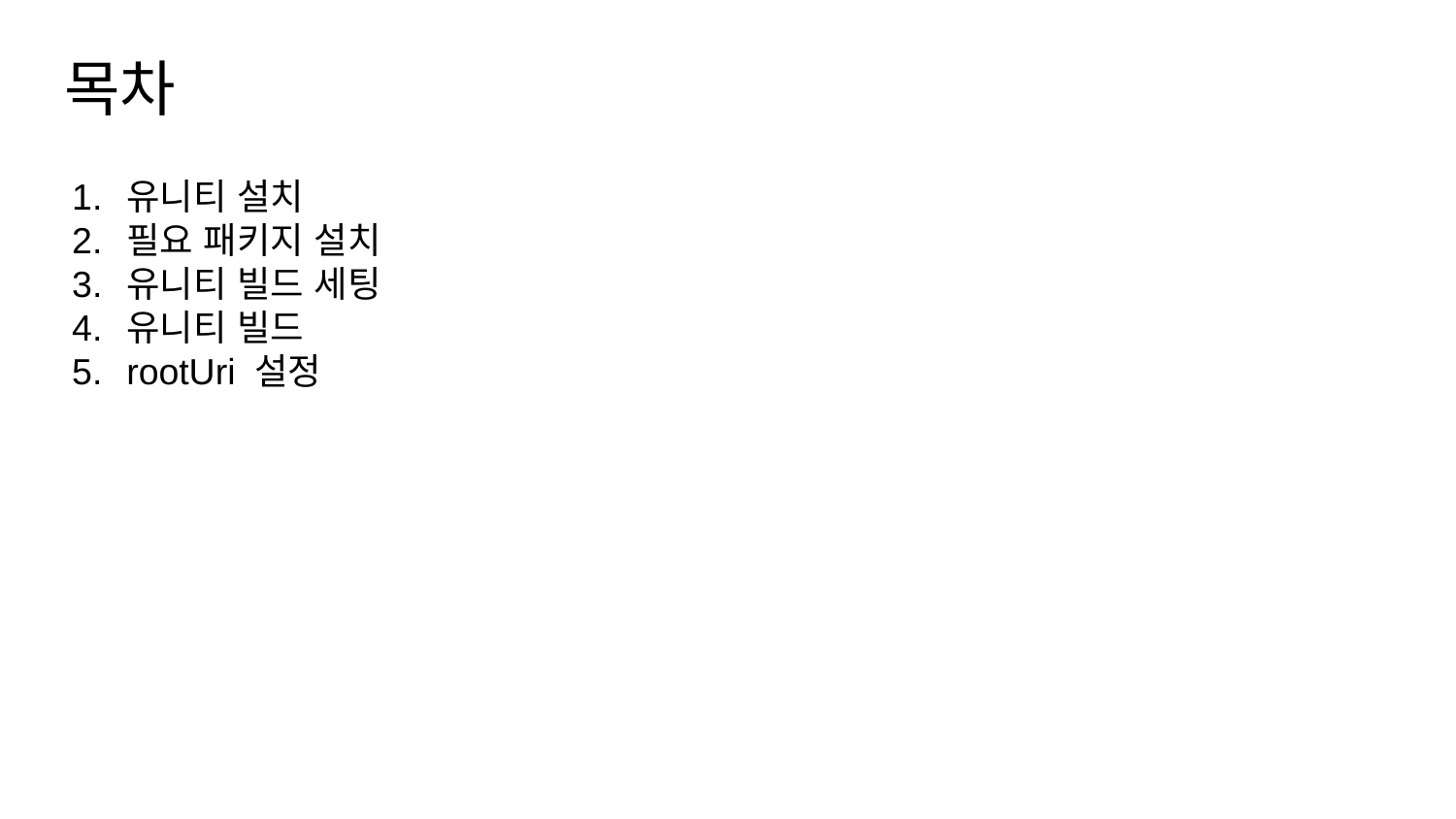

# 목차
유니티 설치
필요 패키지 설치
유니티 빌드 세팅
유니티 빌드
rootUri 설정